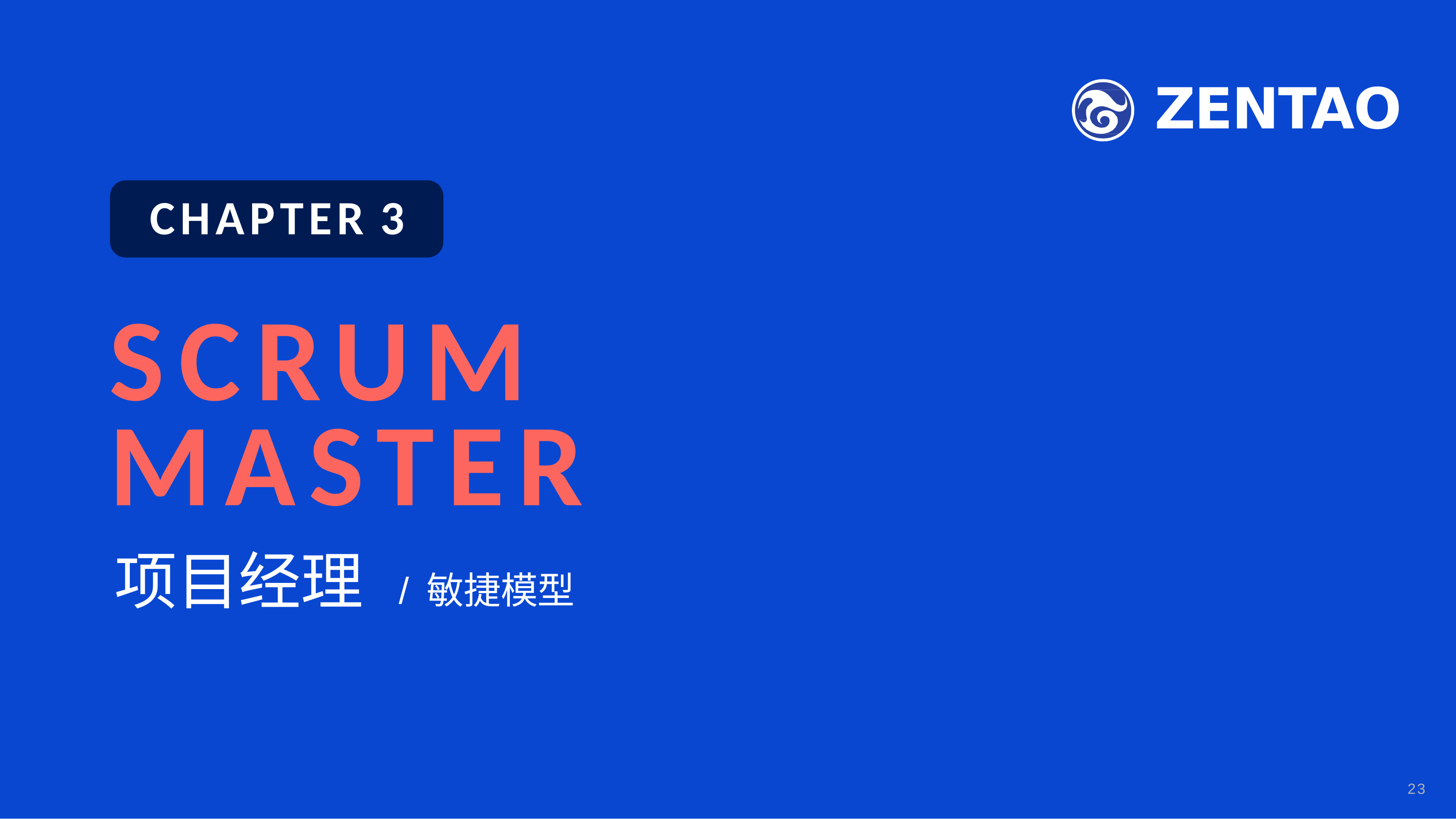

ZENTAO

CHAPTER 3
# SCRUM MASTER
项目经理
/ 敏捷模型
23